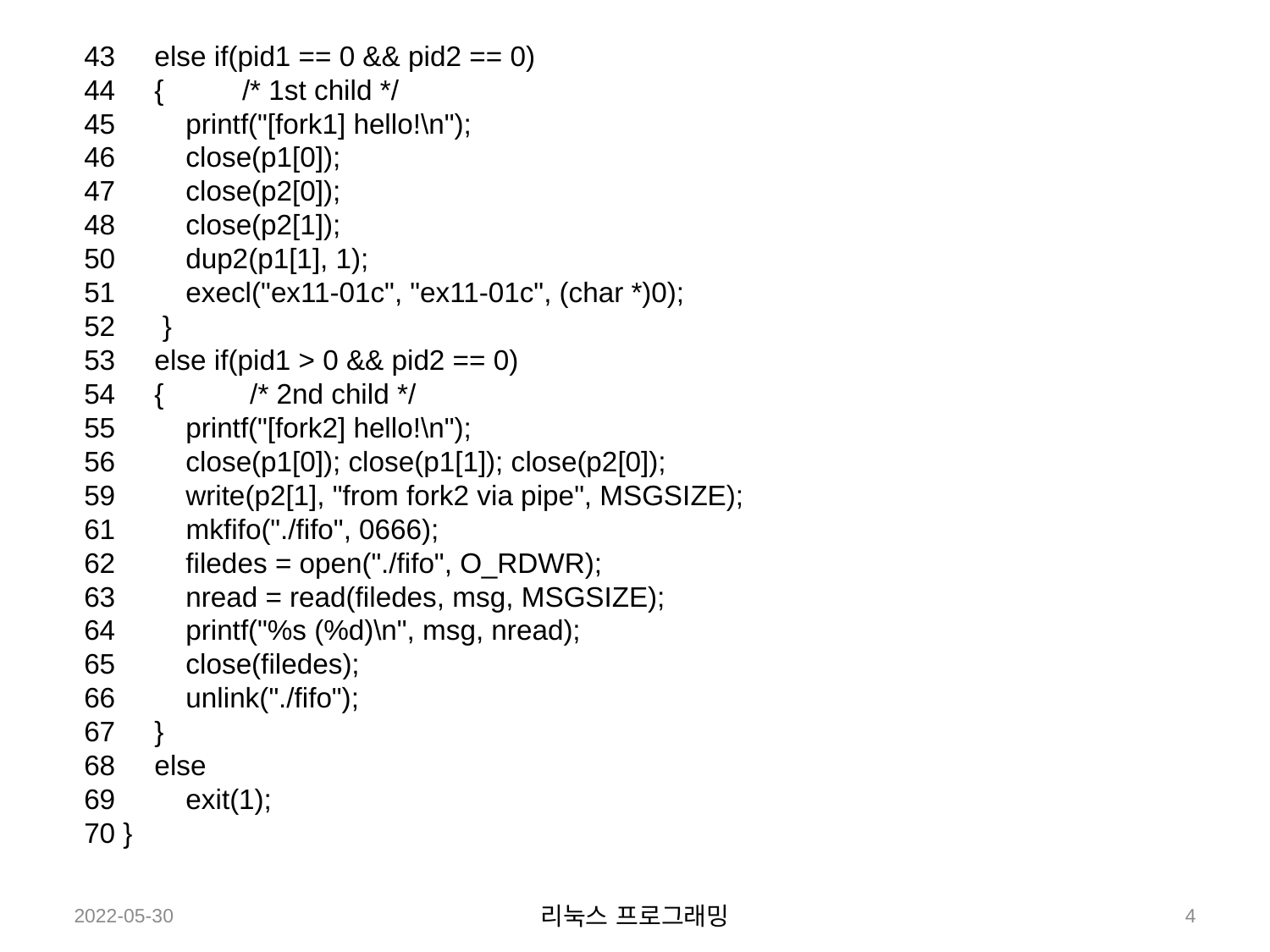

43     else if(pid1 == 0 && pid2 == 0)
44     {          /* 1st child */
45         printf("[fork1] hello!\n");
46         close(p1[0]);
47         close(p2[0]);
48         close(p2[1]);
50         dup2(p1[1], 1);
51         execl("ex11-01c", "ex11-01c", (char *)0);
52      }
53     else if(pid1 > 0 && pid2 == 0)
54     {           /* 2nd child */
55         printf("[fork2] hello!\n");
56         close(p1[0]); close(p1[1]); close(p2[0]);
59         write(p2[1], "from fork2 via pipe", MSGSIZE);
61         mkfifo("./fifo", 0666);
62         filedes = open("./fifo", O_RDWR);
63         nread = read(filedes, msg, MSGSIZE);
64         printf("%s (%d)\n", msg, nread);
65         close(filedes);
66         unlink("./fifo");
67     }
68     else
69         exit(1);
70 }
2022-05-30
리눅스 프로그래밍
4